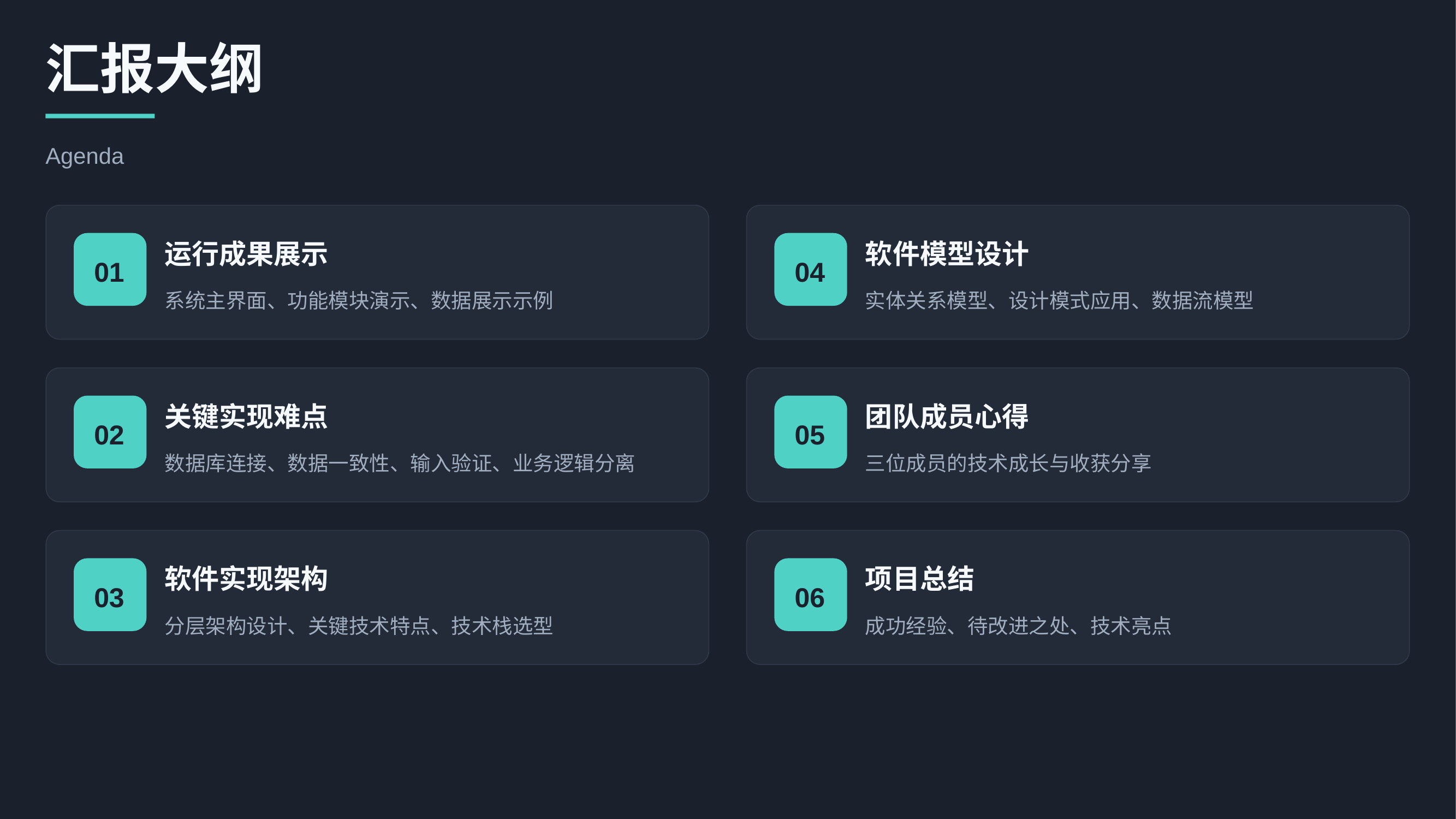

汇报大纲

Agenda

运行成果展示

软件模型设计
01
04
系统主界面、功能模块演示、数据展示示例
实体关系模型、设计模式应用、数据流模型

关键实现难点

团队成员心得
02
05
数据库连接、数据一致性、输入验证、业务逻辑分离
三位成员的技术成长与收获分享

软件实现架构

项目总结
03
06
分层架构设计、关键技术特点、技术栈选型
成功经验、待改进之处、技术亮点